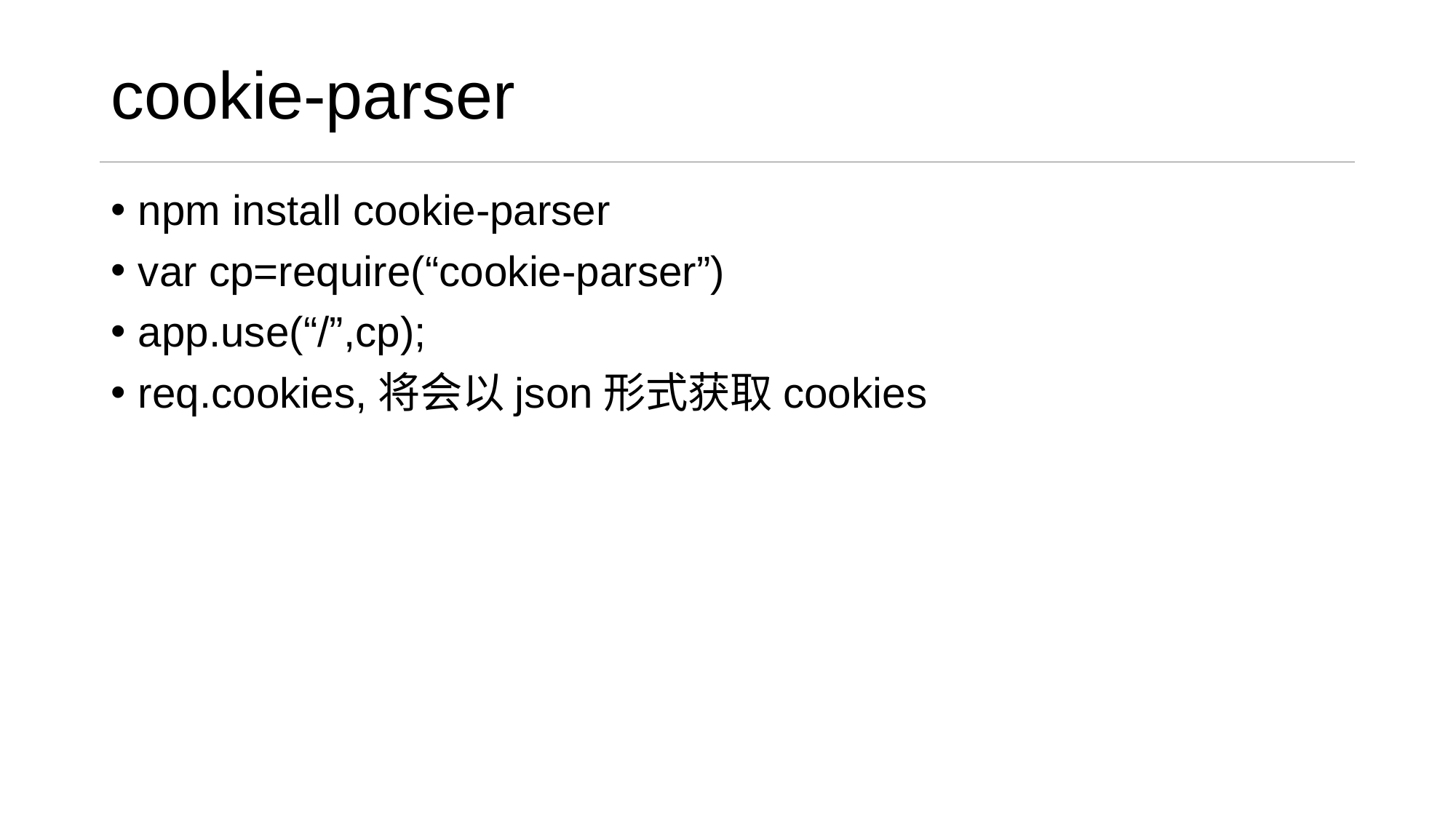

# cookie-parser
npm install cookie-parser
var cp=require(“cookie-parser”)
app.use(“/”,cp);
req.cookies,将会以json形式获取cookies